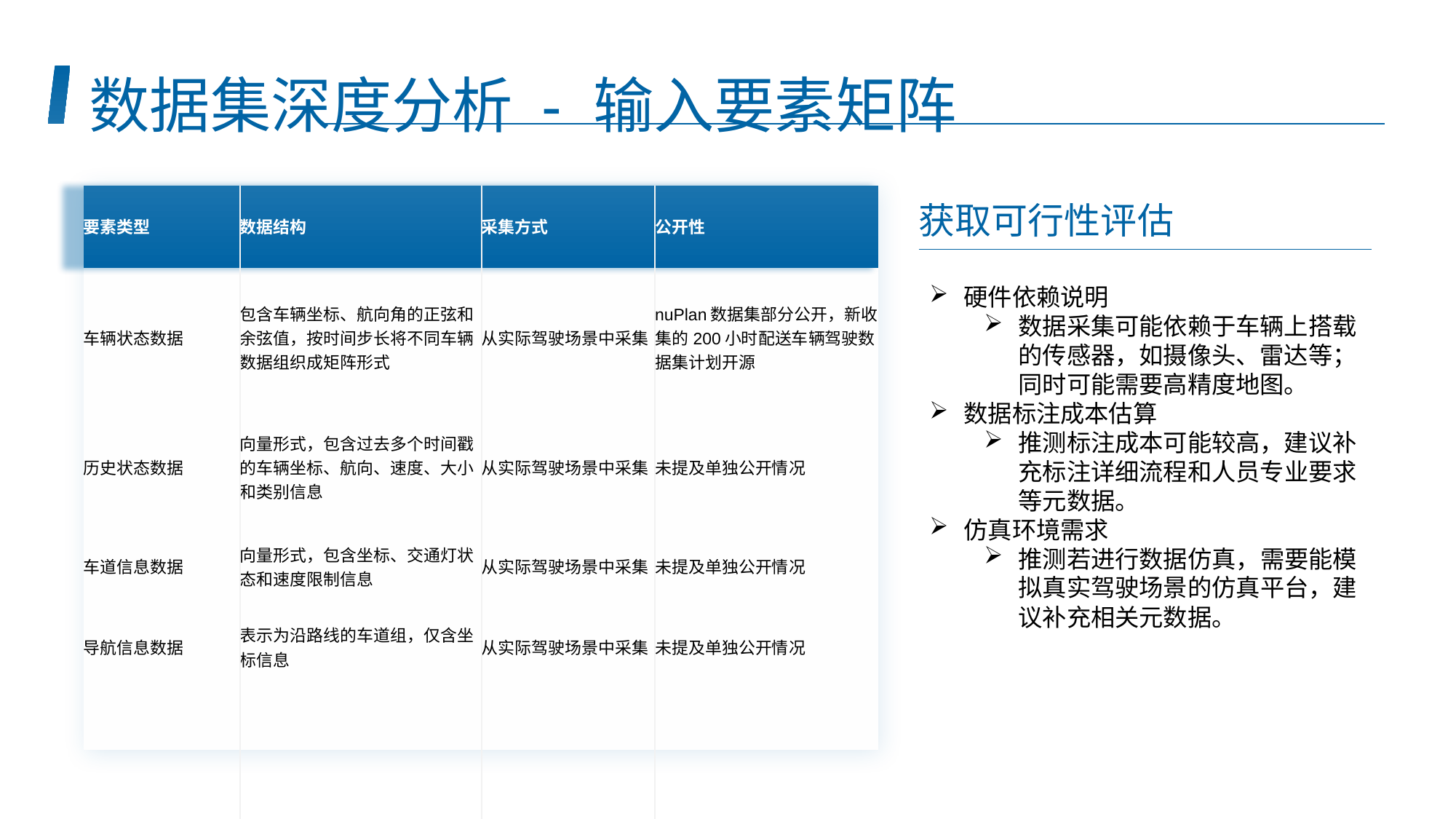

数据集深度分析 - 输入要素矩阵

| 要素类型 | 数据结构 | 采集方式 | 公开性 |
| --- | --- | --- | --- |
| 车辆状态数据 | 包含车辆坐标、航向角的正弦和余弦值，按时间步长将不同车辆数据组织成矩阵形式 | 从实际驾驶场景中采集 | nuPlan数据集部分公开，新收集的200小时配送车辆驾驶数据集计划开源 |
| 历史状态数据 | 向量形式，包含过去多个时间戳的车辆坐标、航向、速度、大小和类别信息 | 从实际驾驶场景中采集 | 未提及单独公开情况 |
| 车道信息数据 | 向量形式，包含坐标、交通灯状态和速度限制信息 | 从实际驾驶场景中采集 | 未提及单独公开情况 |
| 导航信息数据 | 表示为沿路线的车道组，仅含坐标信息 | 从实际驾驶场景中采集 | 未提及单独公开情况 |
|  |  |  |  |
|  |  |  |  |
获取可行性评估
硬件依赖说明
数据采集可能依赖于车辆上搭载的传感器，如摄像头、雷达等；同时可能需要高精度地图。
数据标注成本估算
推测标注成本可能较高，建议补充标注详细流程和人员专业要求等元数据。
仿真环境需求
推测若进行数据仿真，需要能模拟真实驾驶场景的仿真平台，建议补充相关元数据。